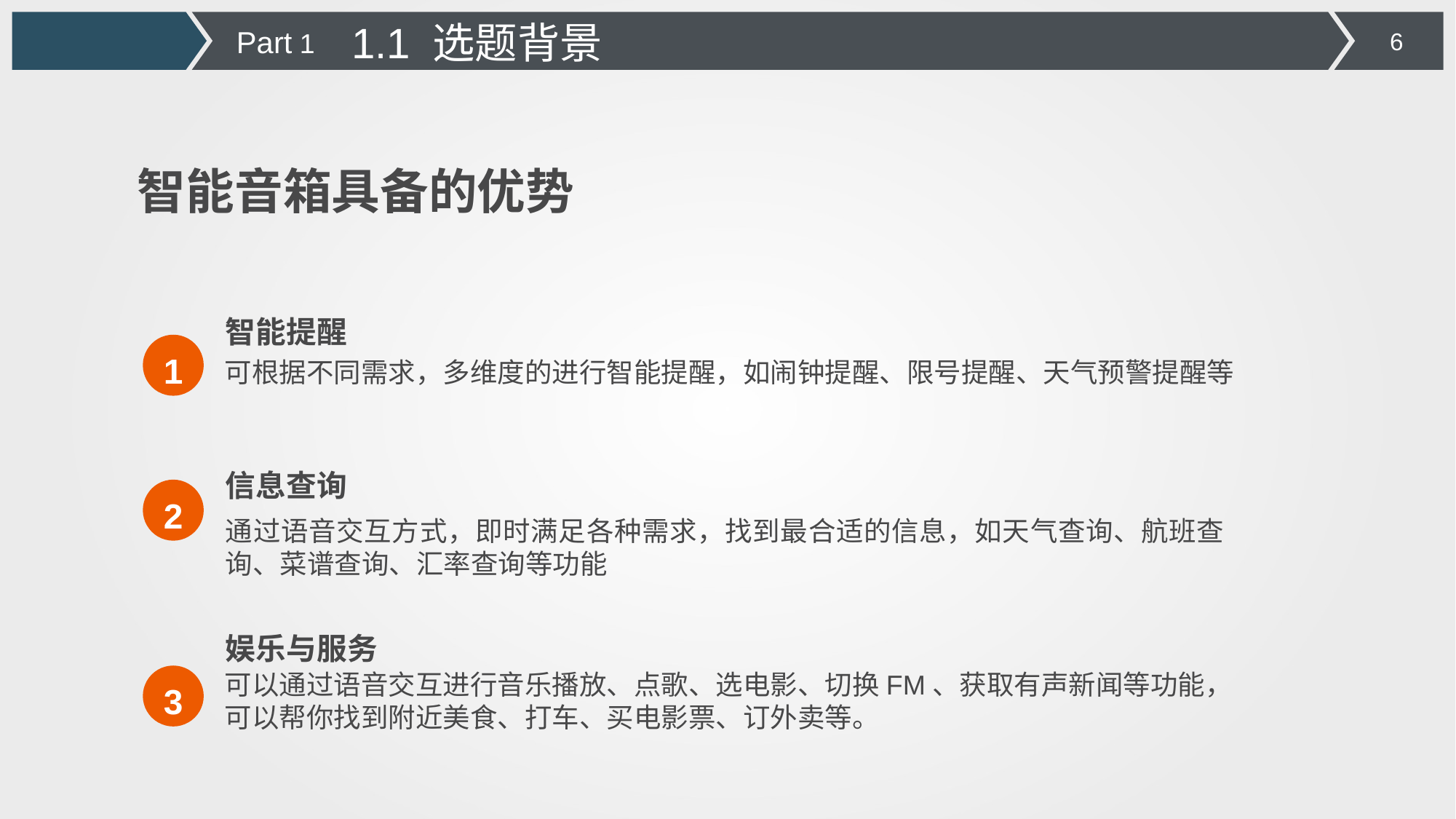

1.1 选题背景
Part 1
智能音箱具备的优势
智能提醒
1
可根据不同需求，多维度的进行智能提醒，如闹钟提醒、限号提醒、天气预警提醒等
信息查询
2
通过语音交互方式，即时满足各种需求，找到最合适的信息，如天气查询、航班查询、菜谱查询、汇率查询等功能
娱乐与服务
可以通过语音交互进行音乐播放、点歌、选电影、切换FM、获取有声新闻等功能，可以帮你找到附近美食、打车、买电影票、订外卖等。
3